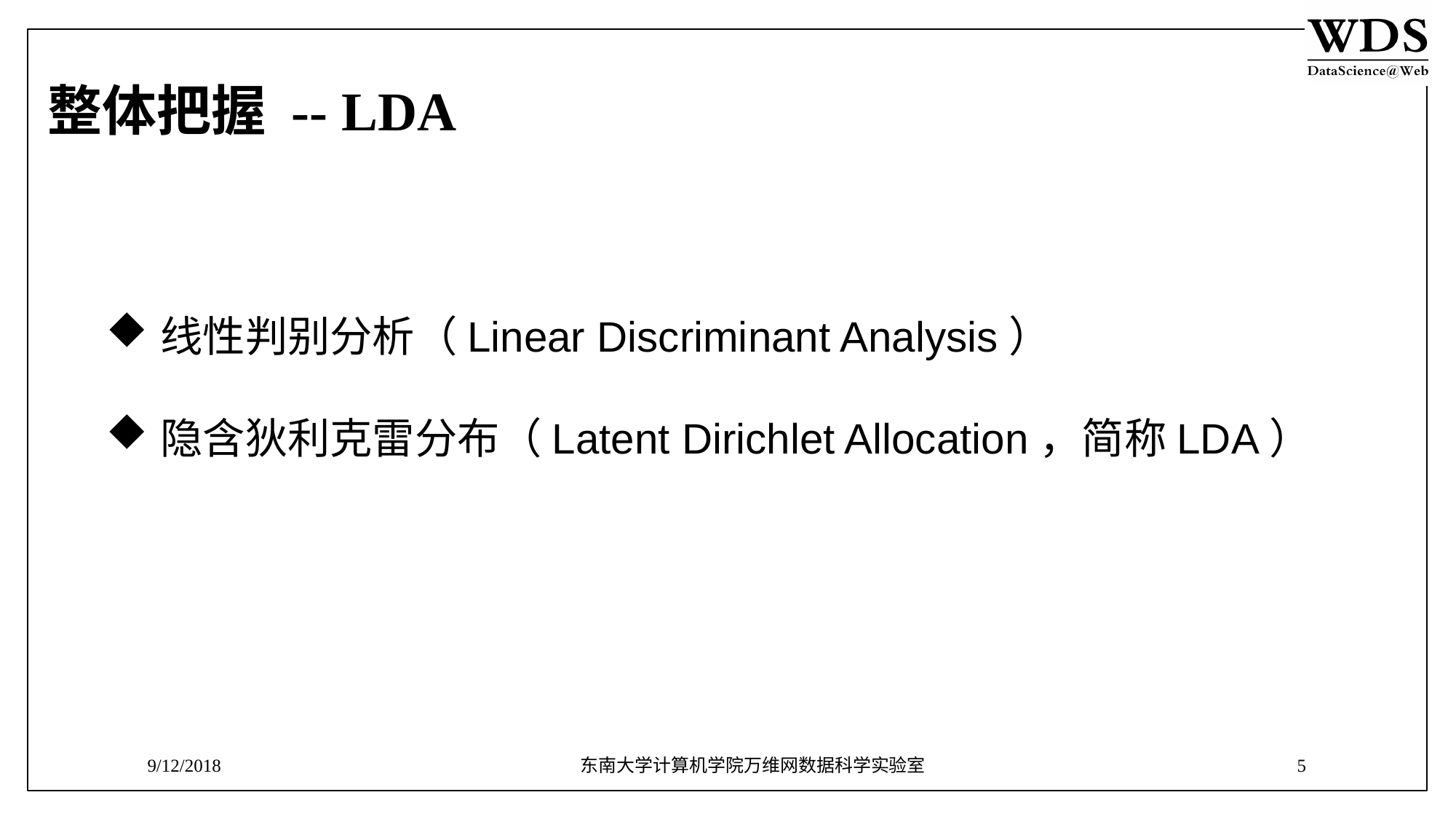

# 整体把握 -- LDA
线性判别分析（Linear Discriminant Analysis）
隐含狄利克雷分布（Latent Dirichlet Allocation，简称LDA）
9/12/2018
东南大学计算机学院万维网数据科学实验室
5